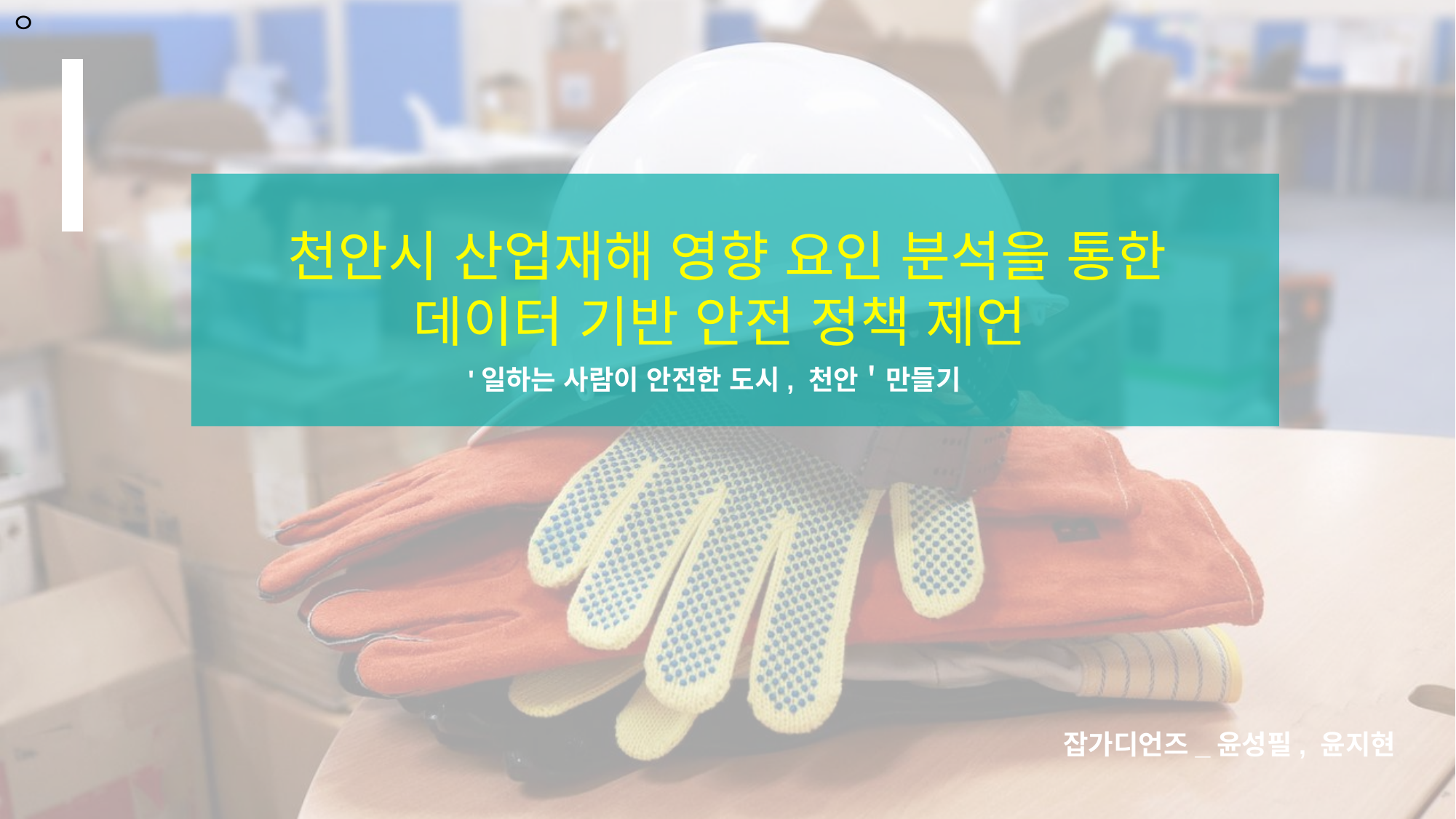

ㅇ

천안시 산업재해 영향 요인 분석을 통한
데이터 기반 안전 정책 제언
'일하는 사람이 안전한 도시, 천안＇만들기
잡가디언즈_윤성필, 윤지현